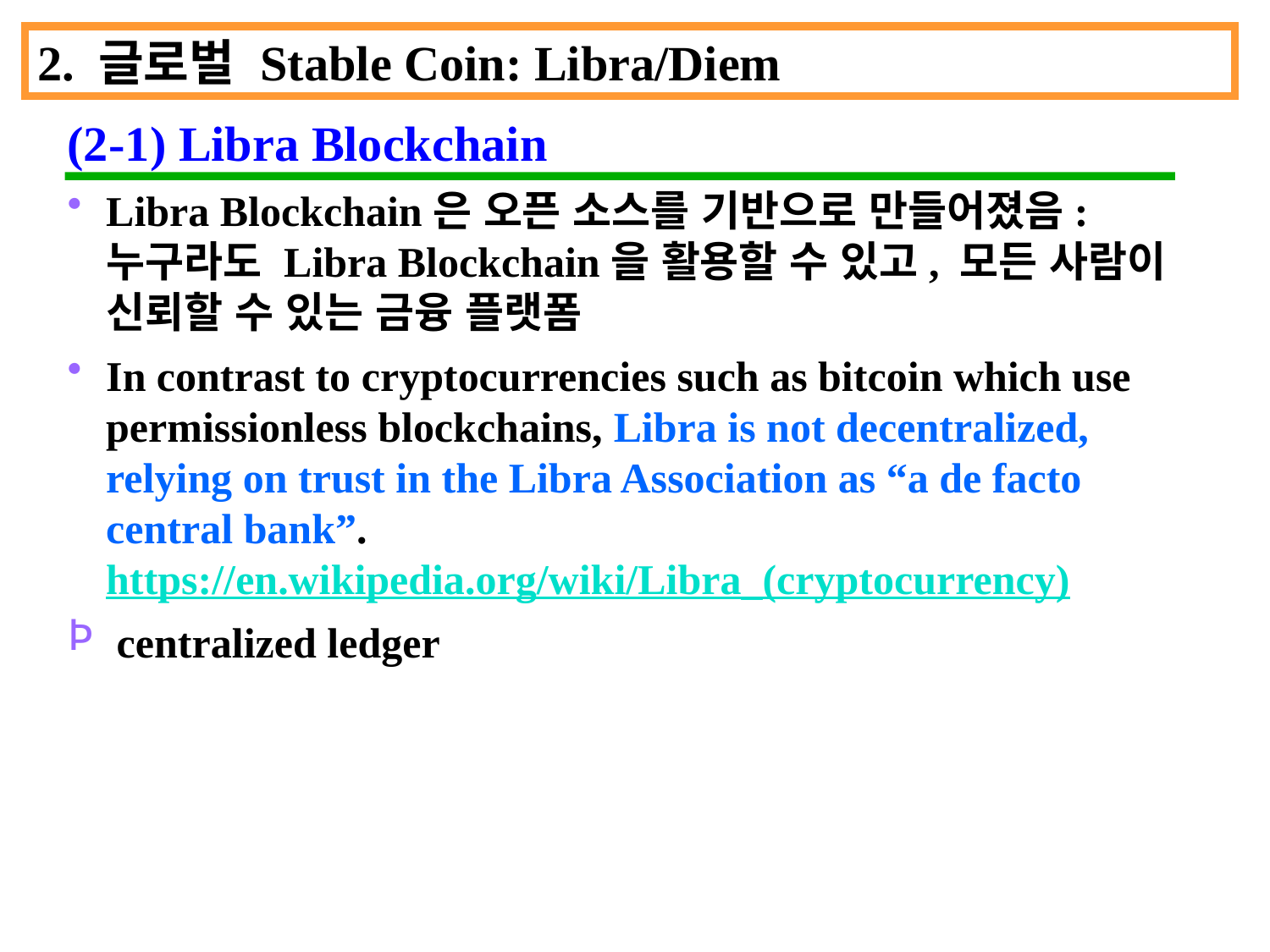

2. 글로벌 Stable Coin: Libra/Diem
(2-1) Libra Blockchain
Libra Blockchain은 오픈 소스를 기반으로 만들어졌음: 누구라도 Libra Blockchain을 활용할 수 있고, 모든 사람이 신뢰할 수 있는 금융 플랫폼
In contrast to cryptocurrencies such as bitcoin which use permissionless blockchains, Libra is not decentralized, relying on trust in the Libra Association as “a de facto central bank”. https://en.wikipedia.org/wiki/Libra_(cryptocurrency)
 centralized ledger